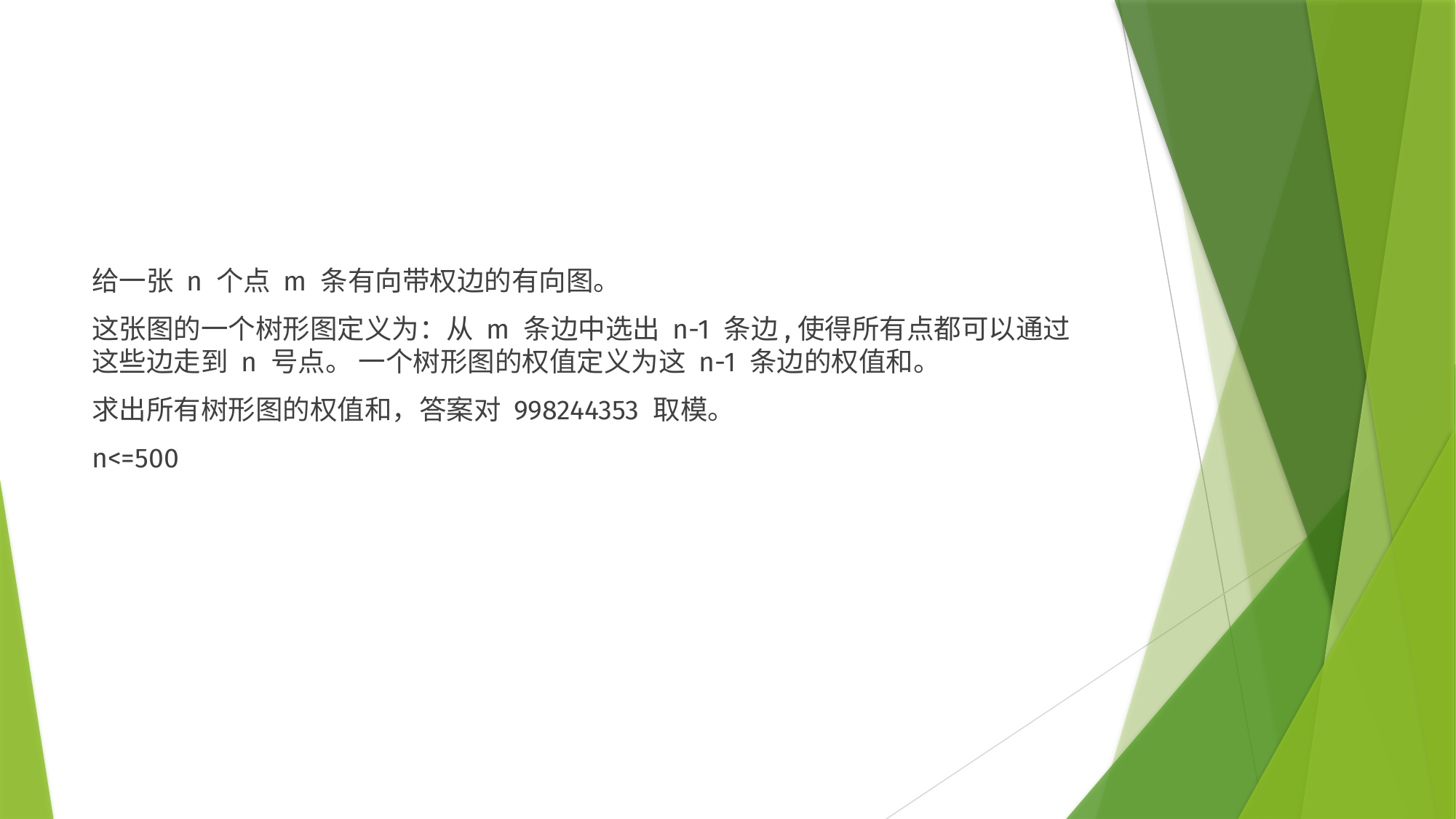

#
给⼀张 n 个点 m 条有向带权边的有向图。
这张图的⼀个树形图定义为：从 m 条边中选出 n-1 条边,使得所有点都可以通过这些边走到 n 号点。 ⼀个树形图的权值定义为这 n-1 条边的权值和。
求出所有树形图的权值和，答案对 998244353 取模。
n<=500